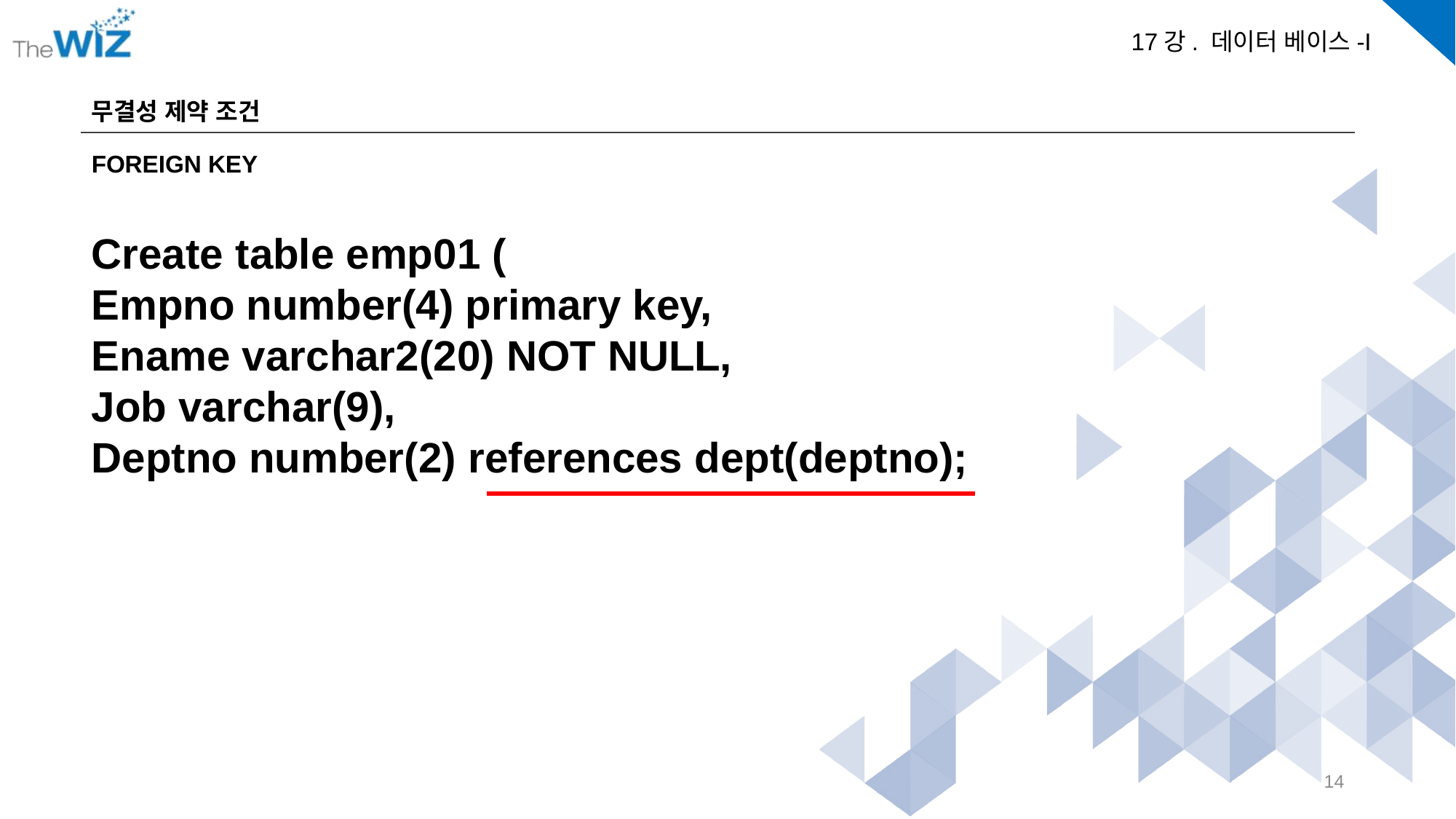

무결성 제약 조건

FOREIGN KEY
Create table emp01 (
Empno number(4) primary key,
Ename varchar2(20) NOT NULL,
Job varchar(9),
Deptno number(2) references dept(deptno);
14